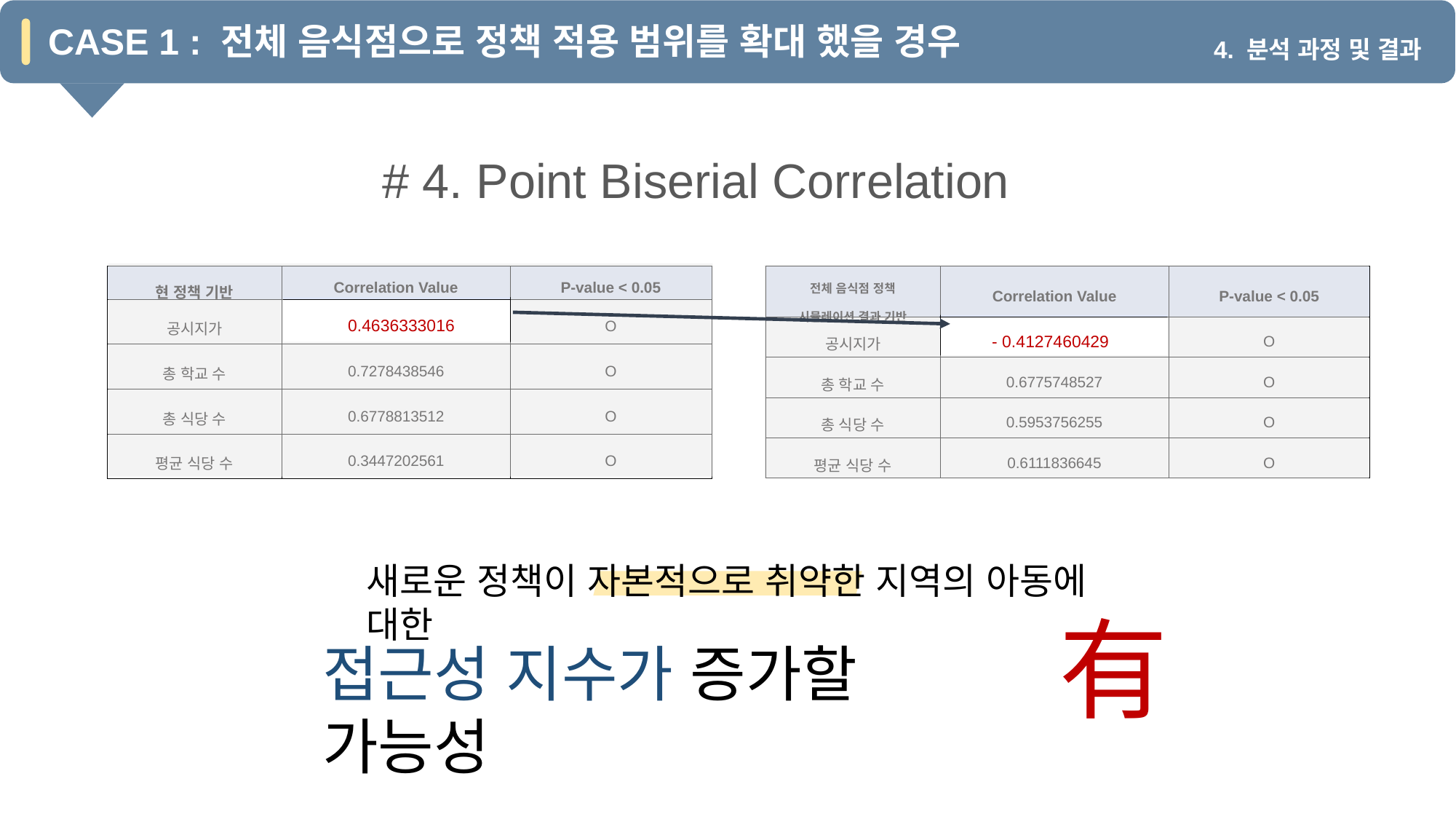

CASE 1 : 전체 음식점으로 정책 적용 범위를 확대 했을 경우

4. 분석 과정 및 결과

# 4. Point Biserial Correlation

| 현 정책 기반 | Correlation Value | P-value < 0.05 |
| --- | --- | --- |
| 공시지가 |  | O |
| 총 학교 수 | 0.7278438546 | O |
| 총 식당 수 | 0.6778813512 | O |
| 평균 식당 수 | 0.3447202561 | O |
| 전체 음식점 정책 시뮬레이션 결과 기반 | Correlation Value | P-value < 0.05 |
| --- | --- | --- |
| 공시지가 |  | O |
| 총 학교 수 | 0.6775748527 | O |
| 총 식당 수 | 0.5953756255 | O |
| 평균 식당 수 | 0.6111836645 | O |
0.4636333016
- 0.4127460429
새로운 정책이 자본적으로 취약한 지역의 아동에 대한

有
접근성 지수가 증가할 가능성